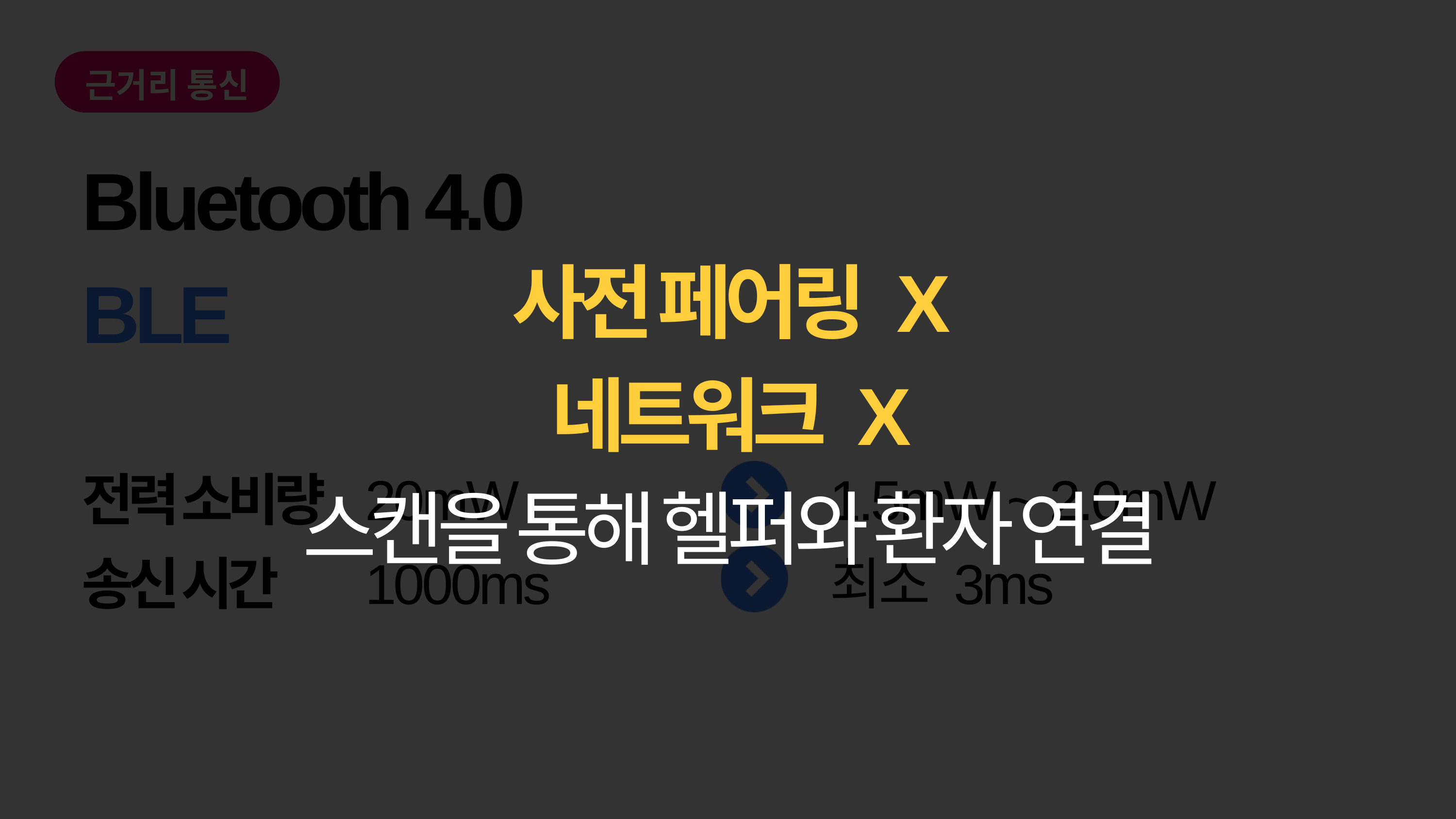

근거리 통신
Bluetooth 4.0
BLE
사전 페어링 X
네트워크 X
스캔을 통해 헬퍼와 환자 연결
전력 소비량
20mW
1.5mW ~ 2.0mW

송신 시간
1000ms
최소 3ms